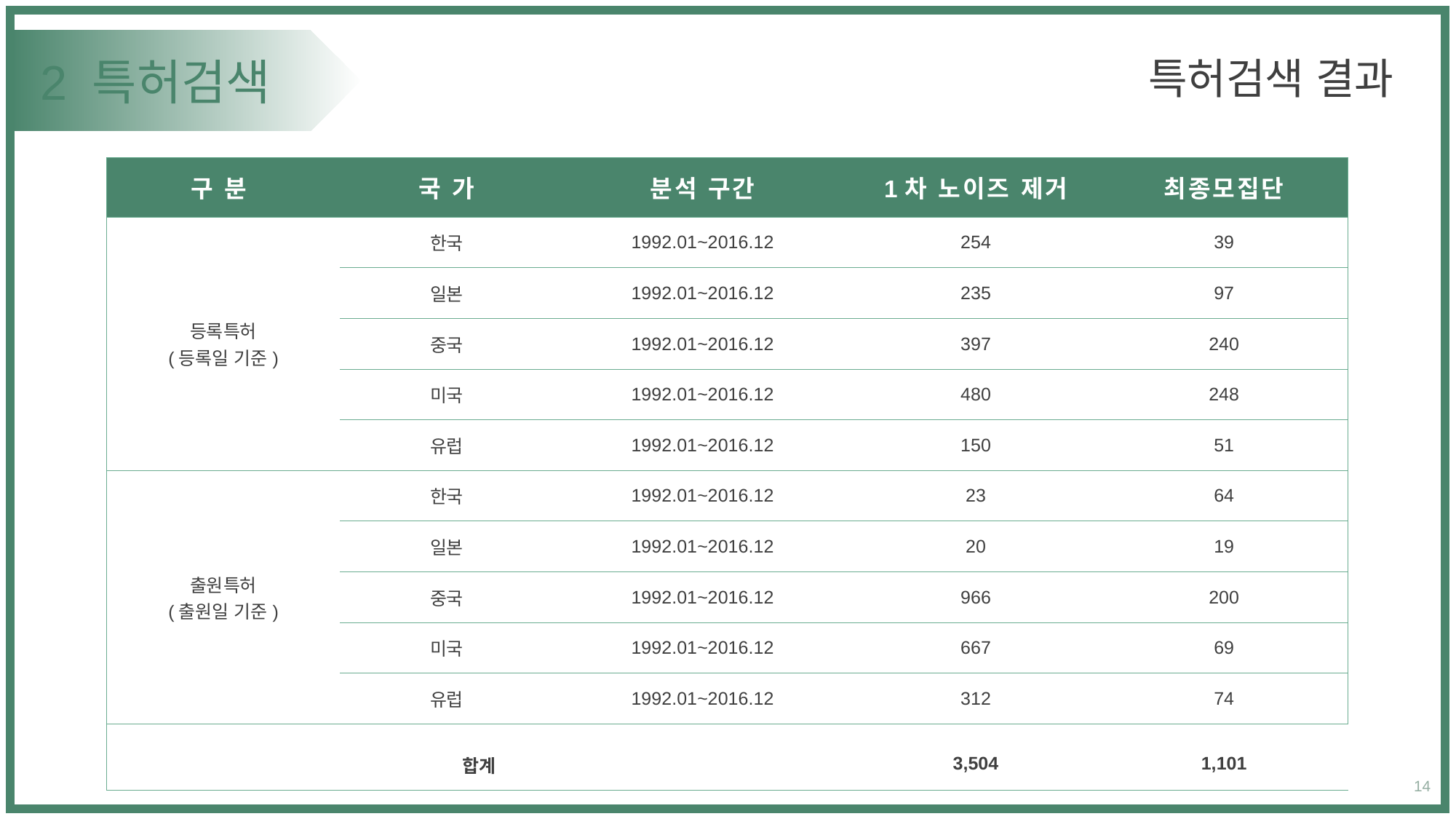

특허검색 결과
# 2 특허검색
| 구 분 | 국 가 | 분석 구간 | 1차 노이즈 제거 | 최종모집단 |
| --- | --- | --- | --- | --- |
| 등록특허 (등록일 기준) | 한국 | 1992.01~2016.12 | 254 | 39 |
|  | 일본 | 1992.01~2016.12 | 235 | 97 |
|  | 중국 | 1992.01~2016.12 | 397 | 240 |
|  | 미국 | 1992.01~2016.12 | 480 | 248 |
|  | 유럽 | 1992.01~2016.12 | 150 | 51 |
| 출원특허 (출원일 기준) | 한국 | 1992.01~2016.12 | 23 | 64 |
|  | 일본 | 1992.01~2016.12 | 20 | 19 |
|  | 중국 | 1992.01~2016.12 | 966 | 200 |
|  | 미국 | 1992.01~2016.12 | 667 | 69 |
|  | 유럽 | 1992.01~2016.12 | 312 | 74 |
| 합계 |  |  | 3,504 | 1,101 |
14